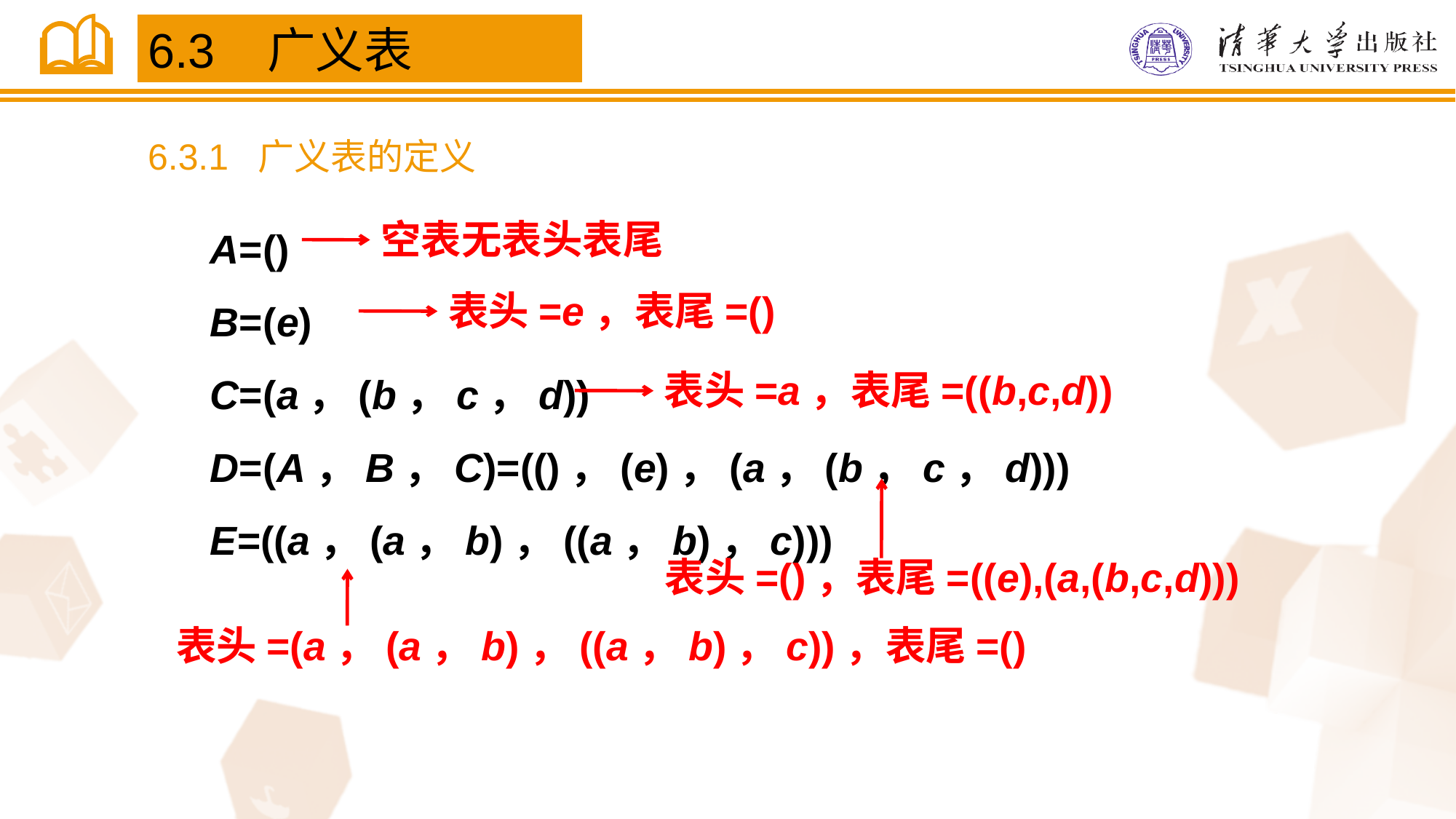

6.3   广义表
6.3.1  广义表的定义
A=()
B=(e)
C=(a，(b，c，d))
D=(A，B，C)=(()，(e)，(a，(b，c，d)))
E=((a，(a，b)，((a，b)，c)))
空表无表头表尾
表头=e，表尾=()
表头=a，表尾=((b,c,d))
表头=()，表尾=((e),(a,(b,c,d)))
表头=(a，(a，b)，((a，b)，c))，表尾=()